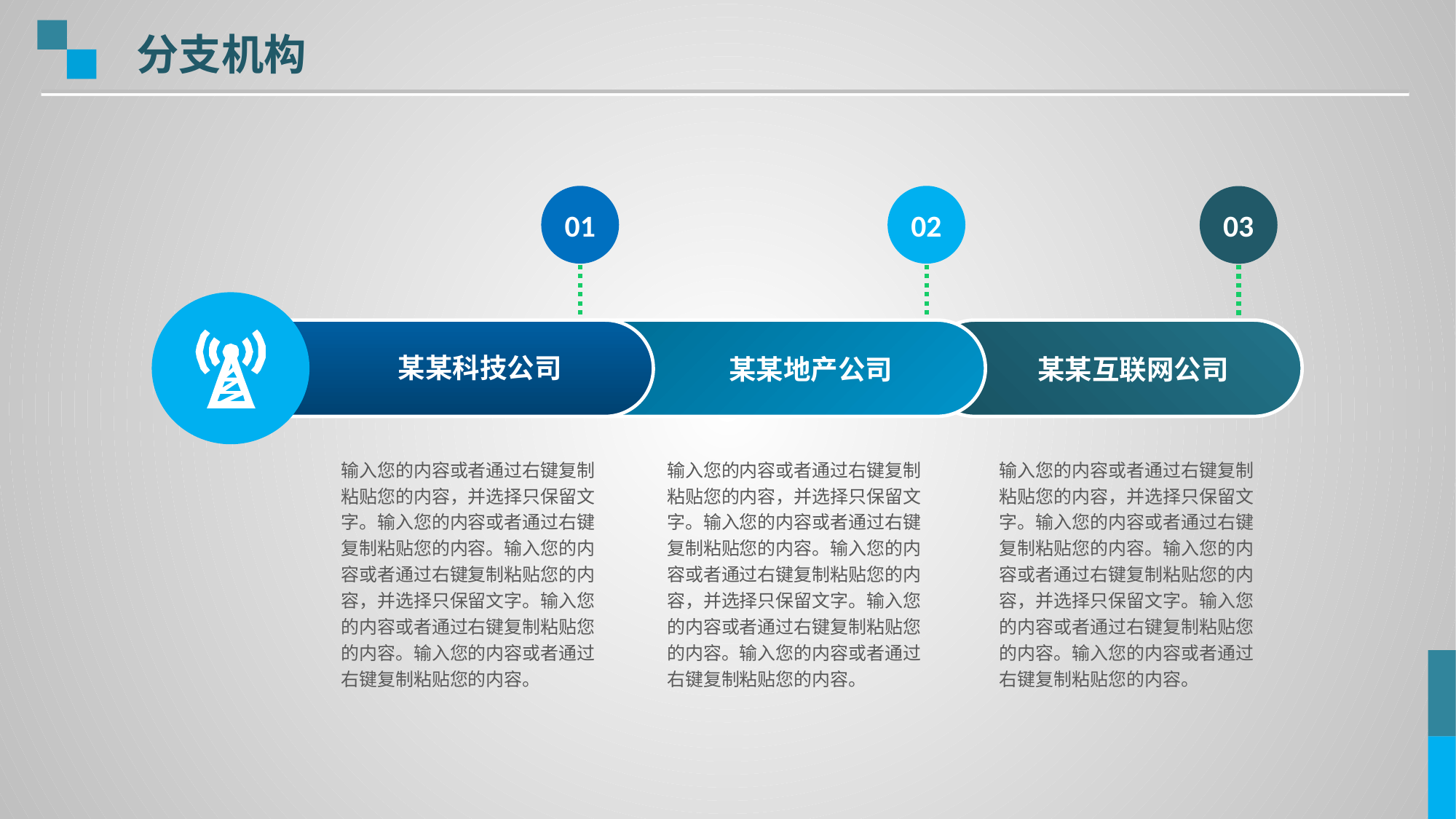

分支机构
01
02
03

某某科技公司

某某地产公司

某某互联网公司
输入您的内容或者通过右键复制粘贴您的内容，并选择只保留文字。输入您的内容或者通过右键复制粘贴您的内容。输入您的内容或者通过右键复制粘贴您的内容，并选择只保留文字。输入您的内容或者通过右键复制粘贴您的内容。输入您的内容或者通过右键复制粘贴您的内容。

输入您的内容或者通过右键复制粘贴您的内容，并选择只保留文字。输入您的内容或者通过右键复制粘贴您的内容。输入您的内容或者通过右键复制粘贴您的内容，并选择只保留文字。输入您的内容或者通过右键复制粘贴您的内容。输入您的内容或者通过右键复制粘贴您的内容。

输入您的内容或者通过右键复制粘贴您的内容，并选择只保留文字。输入您的内容或者通过右键复制粘贴您的内容。输入您的内容或者通过右键复制粘贴您的内容，并选择只保留文字。输入您的内容或者通过右键复制粘贴您的内容。输入您的内容或者通过右键复制粘贴您的内容。